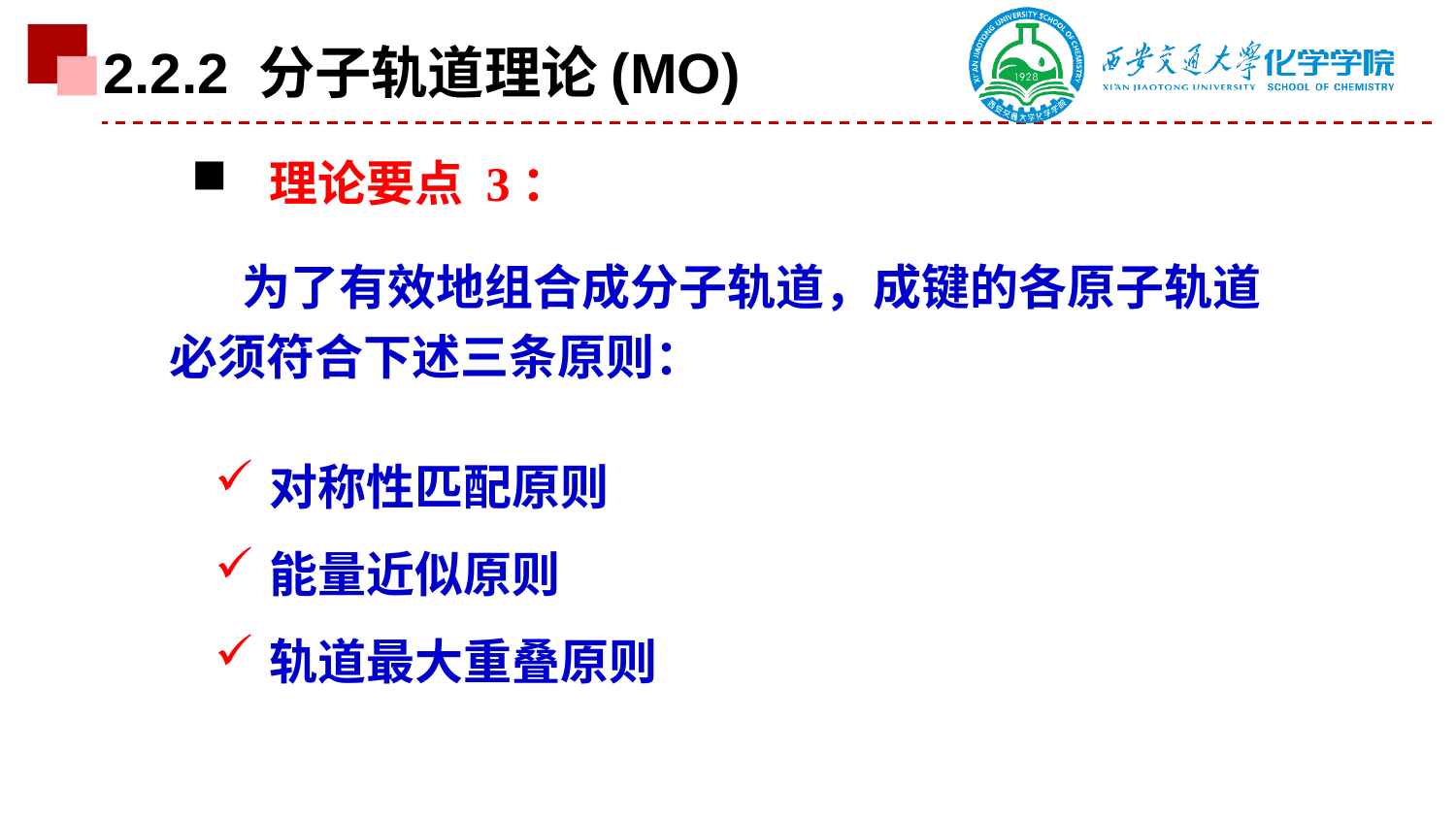

2.2.2 分子轨道理论(MO)
 理论要点 3：
为了有效地组合成分子轨道，成键的各原子轨道必须符合下述三条原则：
对称性匹配原则
能量近似原则
轨道最大重叠原则